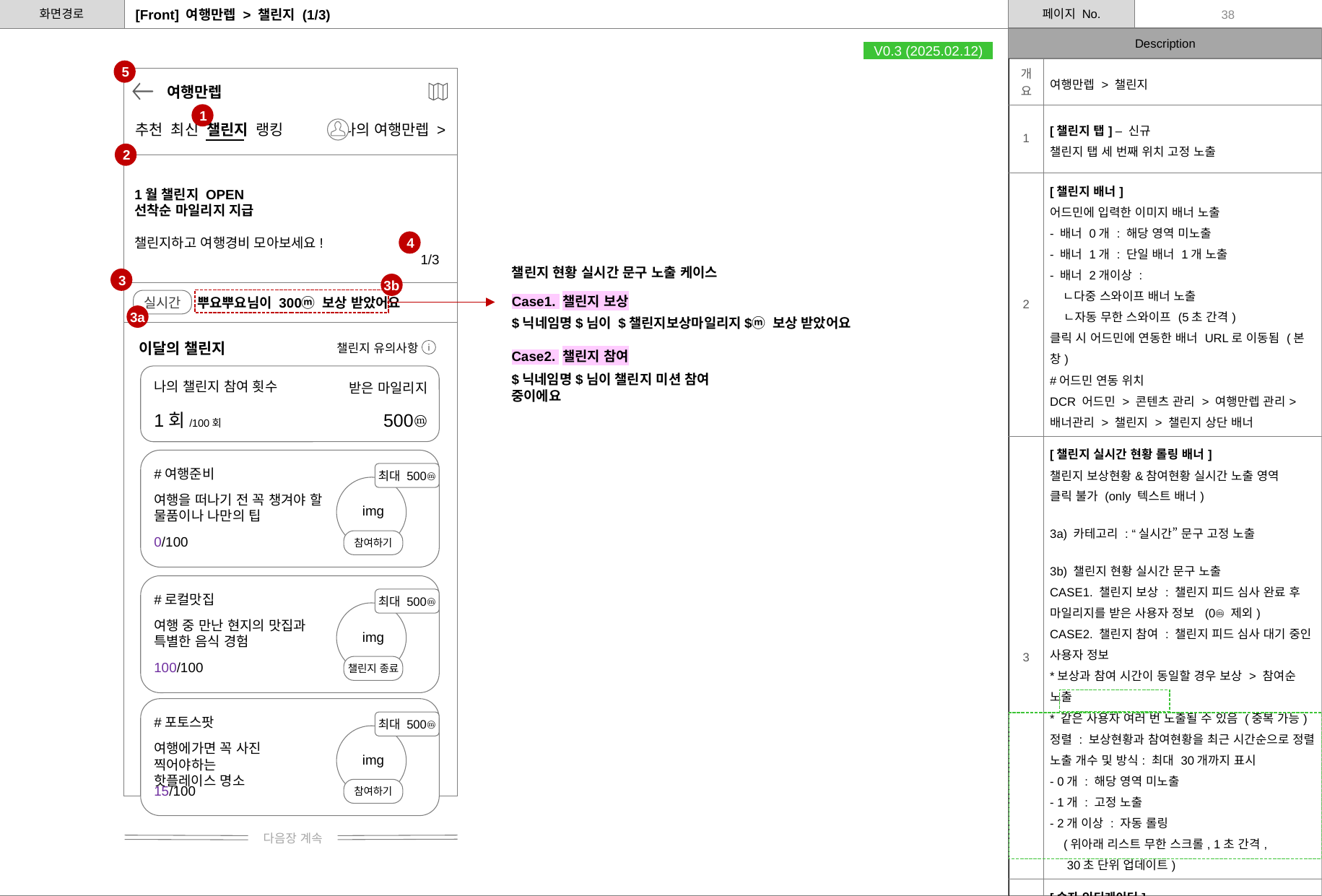

38
# [Front] 여행만렙 > 챌린지 (1/3)
V0.3 (2025.02.12)
| 개요 | 여행만렙 > 챌린지 |
| --- | --- |
| 1 | [챌린지 탭] – 신규 챌린지 탭 세 번째 위치 고정 노출 |
| 2 | [챌린지 배너] 어드민에 입력한 이미지 배너 노출 - 배너 0개 : 해당 영역 미노출 - 배너 1개 : 단일 배너 1개 노출 - 배너 2개이상 : ㄴ다중 스와이프 배너 노출 ㄴ자동 무한 스와이프 (5초 간격) 클릭 시 어드민에 연동한 배너 URL로 이동됨 (본 창) #어드민 연동 위치 DCR 어드민 > 콘텐츠 관리 > 여행만렙 관리> 배너관리 > 챌린지 > 챌린지 상단 배너 |
| 3 | [챌린지 실시간 현황 롤링 배너] 챌린지 보상현황&참여현황 실시간 노출 영역 클릭 불가 (only 텍스트 배너) 3a) 카테고리 : “실시간” 문구 고정 노출 3b) 챌린지 현황 실시간 문구 노출 CASE1. 챌린지 보상 : 챌린지 피드 심사 완료 후 마일리지를 받은 사용자 정보 (0ⓜ 제외) CASE2. 챌린지 참여 : 챌린지 피드 심사 대기 중인 사용자 정보 \*보상과 참여 시간이 동일할 경우 보상 > 참여순 노출 \* 같은 사용자 여러 번 노출될 수 있음 (중복 가능) 정렬 : 보상현황과 참여현황을 최근 시간순으로 정렬 노출 개수 및 방식: 최대 30개까지 표시 - 0개 : 해당 영역 미노출 - 1개 : 고정 노출 - 2개 이상 : 자동 롤링 (위아래 리스트 무한 스크롤, 1초 간격, 30초 단위 업데이트) |
| 4 | [숫자 인디케이터] #2 챌린지 배너 2개 이상인 경우 노출 $현재 배너 위치 순번$/$노출 중인 총 배너 수$ |
| 5 | [뒤로가기] 뒤로가기 클릭 시 진입 점으로 이동함 Ex. 홈 > 여행만렙 추천 탭 > 여행만렙 챌린지 탭 > 뒤로가기 시 > 홈으로 이동 |
5

 여행만렙

1
추천  최신  챌린지  랭킹
나의 여행만렙 >

2
1월 챌린지 OPEN
선착순 마일리지 지급

챌린지하고 여행경비 모아보세요!
4
1/3
챌린지 현황 실시간 문구 노출 케이스
Case1. 챌린지 보상
$닉네임명$님이 $챌린지보상마일리지$ⓜ 보상 받았어요
Case2. 챌린지 참여
$닉네임명$님이 챌린지 미션 참여 중이에요
3
3b

뿌요뿌요님이 300ⓜ 보상 받았어요

실시간
3a
이달의 챌린지
챌린지 유의사항

나의 챌린지 참여 횟수
받은 마일리지
1회/100회
500ⓜ

#여행준비
최대 500ⓜ

참여하기
여행을 떠나기 전 꼭 챙겨야 할
물품이나 나만의 팁
img
0/100

#로컬맛집
최대 500ⓜ

챌린지 종료
여행 중 만난 현지의 맛집과
특별한 음식 경험
img
100/100

#포토스팟
최대 500ⓜ

참여하기
여행에가면 꼭 사진 찍어야하는
핫플레이스 명소
img
15/100

다음장 계속